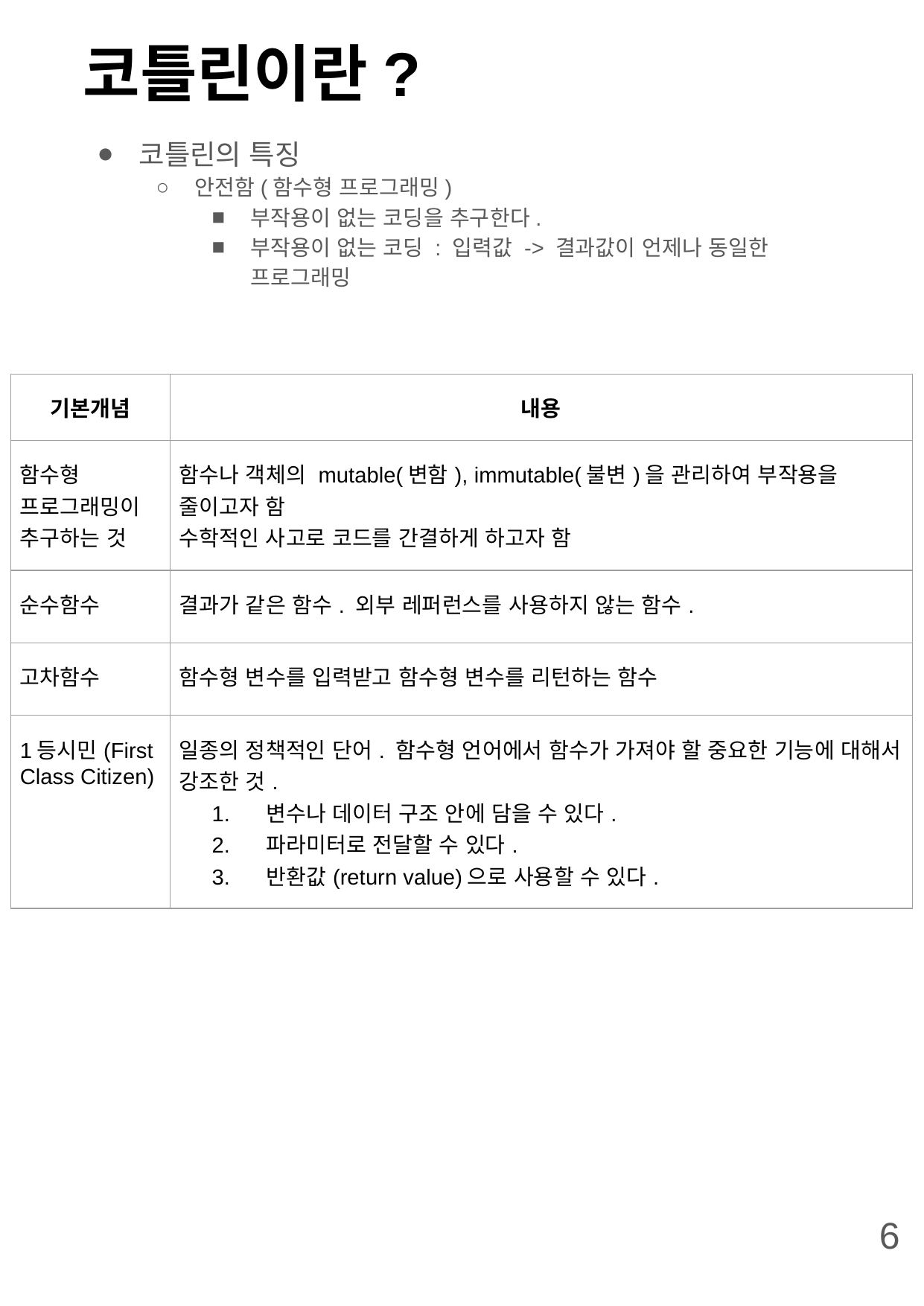

# 코틀린이란?
코틀린의 특징
안전함(함수형 프로그래밍)
부작용이 없는 코딩을 추구한다.
부작용이 없는 코딩 : 입력값 -> 결과값이 언제나 동일한 프로그래밍
| 기본개념 | 내용 |
| --- | --- |
| 함수형 프로그래밍이 추구하는 것 | 함수나 객체의 mutable(변함), immutable(불변)을 관리하여 부작용을 줄이고자 함 수학적인 사고로 코드를 간결하게 하고자 함 |
| 순수함수 | 결과가 같은 함수. 외부 레퍼런스를 사용하지 않는 함수. |
| 고차함수 | 함수형 변수를 입력받고 함수형 변수를 리턴하는 함수 |
| 1등시민(First Class Citizen) | 일종의 정책적인 단어. 함수형 언어에서 함수가 가져야 할 중요한 기능에 대해서 강조한 것. 변수나 데이터 구조 안에 담을 수 있다. 파라미터로 전달할 수 있다. 반환값(return value)으로 사용할 수 있다. |
6